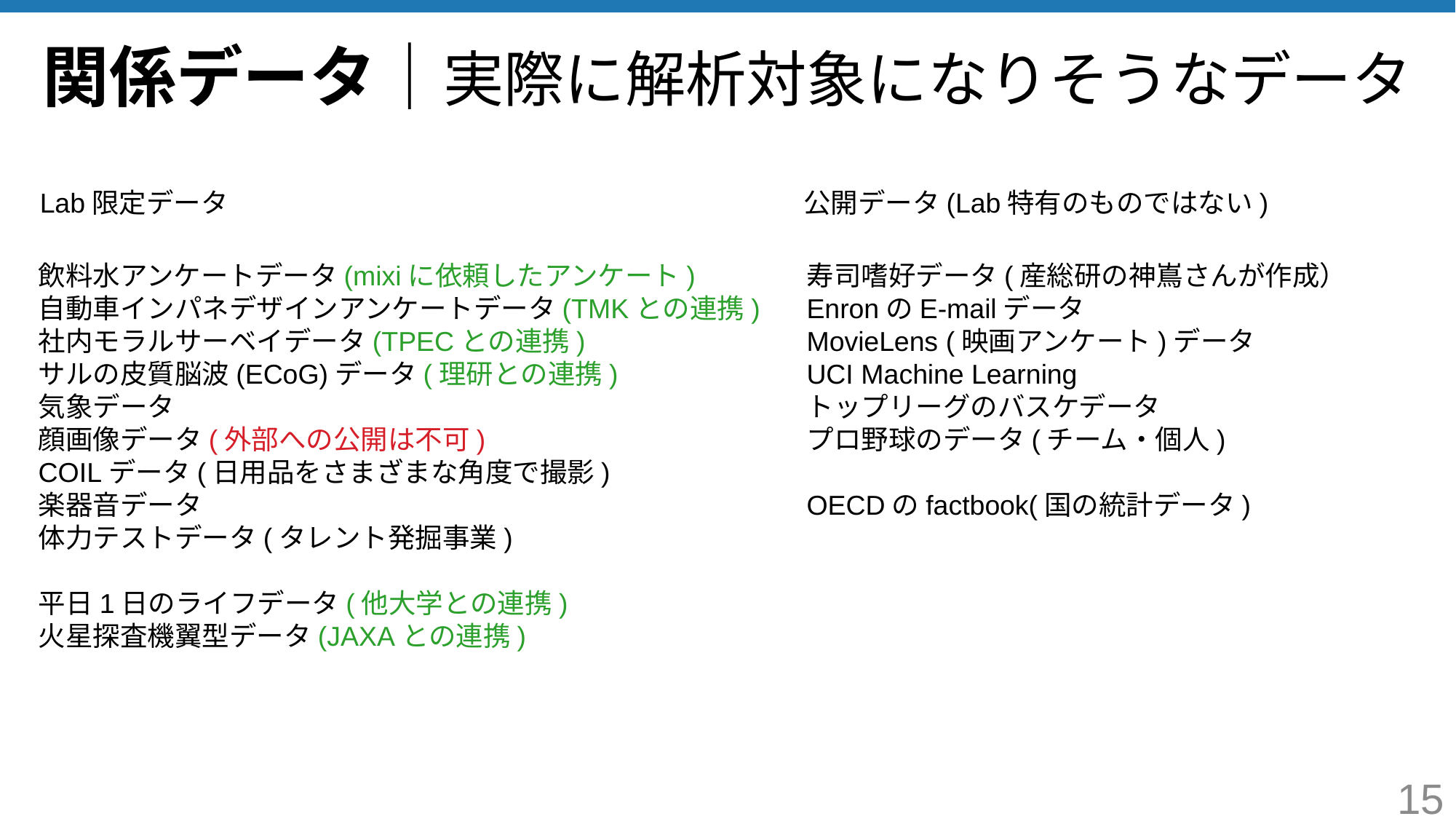

# 関係データ｜実際に解析対象になりそうなデータ
Lab限定データ
公開データ(Lab特有のものではない)
飲料水アンケートデータ(mixiに依頼したアンケート)
自動車インパネデザインアンケートデータ(TMKとの連携)
社内モラルサーベイデータ(TPECとの連携)
サルの皮質脳波(ECoG)データ(理研との連携)
気象データ
顔画像データ(外部への公開は不可)
COILデータ(日用品をさまざまな角度で撮影)
楽器音データ
体力テストデータ(タレント発掘事業)

平日1日のライフデータ(他大学との連携)
火星探査機翼型データ(JAXAとの連携)
寿司嗜好データ(産総研の神嶌さんが作成）
EnronのE-mailデータ
MovieLens (映画アンケート)データ
UCI Machine Learning
トップリーグのバスケデータ
プロ野球のデータ(チーム・個人)

OECDのfactbook(国の統計データ)

15